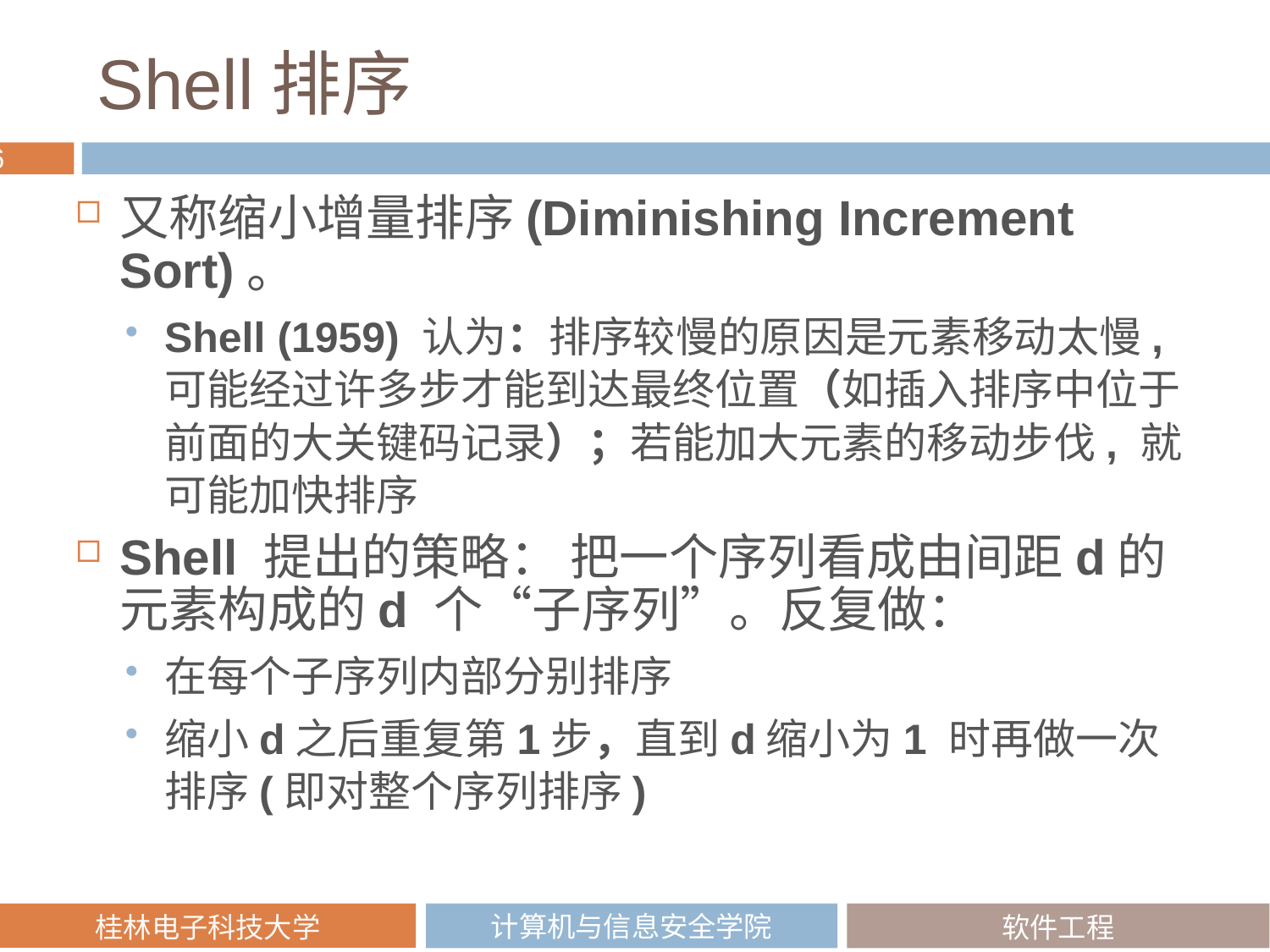

# Shell排序
又称缩小增量排序(Diminishing Increment Sort)。
Shell (1959) 认为：排序较慢的原因是元素移动太慢, 可能经过许多步才能到达最终位置（如插入排序中位于前面的大关键码记录）；若能加大元素的移动步伐, 就可能加快排序
Shell 提出的策略： 把一个序列看成由间距d的元素构成的d 个“子序列”。反复做：
在每个子序列内部分别排序
缩小d之后重复第1步，直到d缩小为1 时再做一次排序(即对整个序列排序)